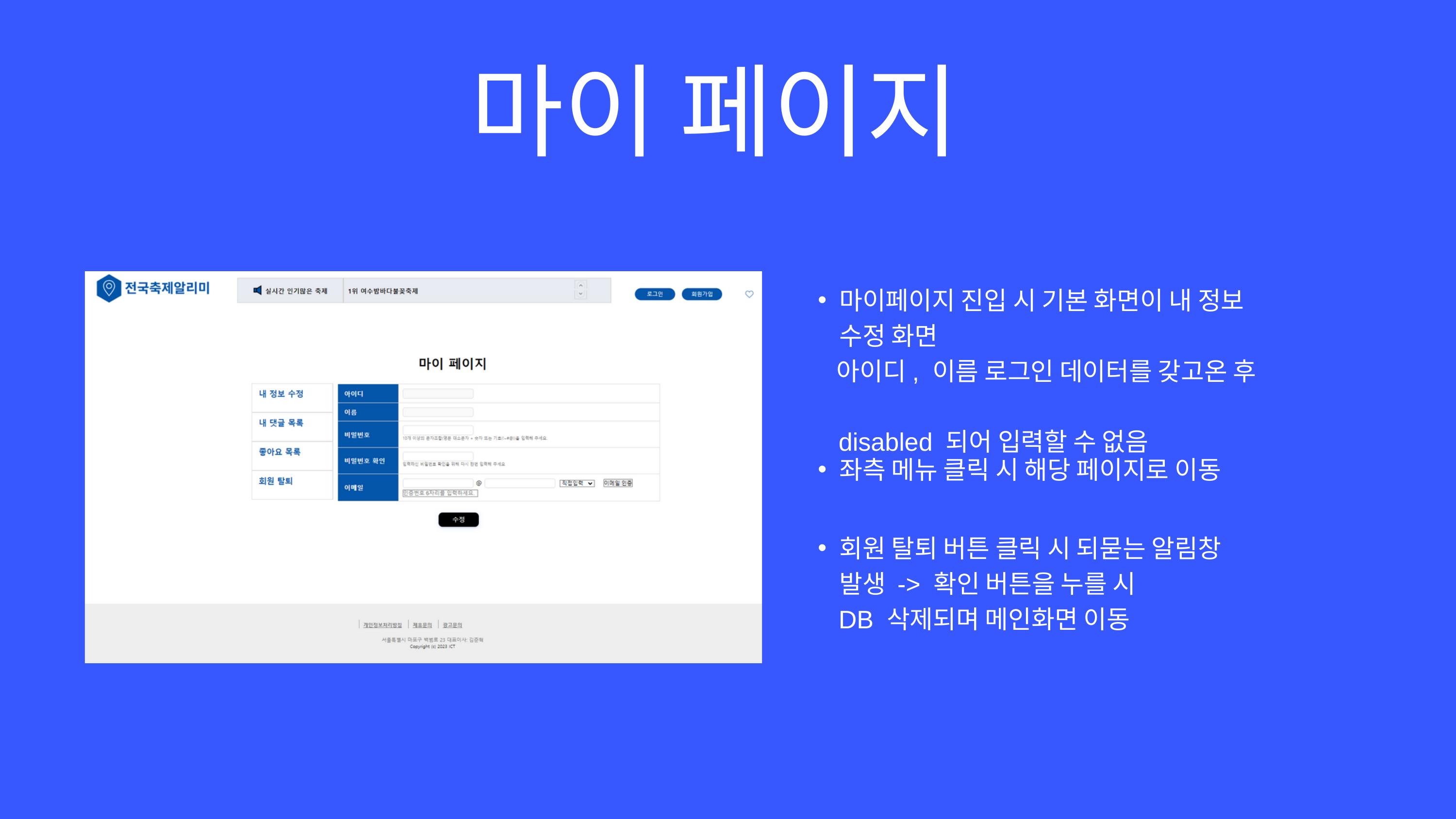

마이 페이지

마이페이지 진입 시 기본 화면이 내 정보 수정 화면
      아이디, 이름 로그인 데이터를 갖고온 후
      disabled 되어 입력할 수 없음
좌측 메뉴 클릭 시 해당 페이지로 이동
회원 탈퇴 버튼 클릭 시 되묻는 알림창 발생 -> 확인 버튼을 누를 시
      DB 삭제되며 메인화면 이동